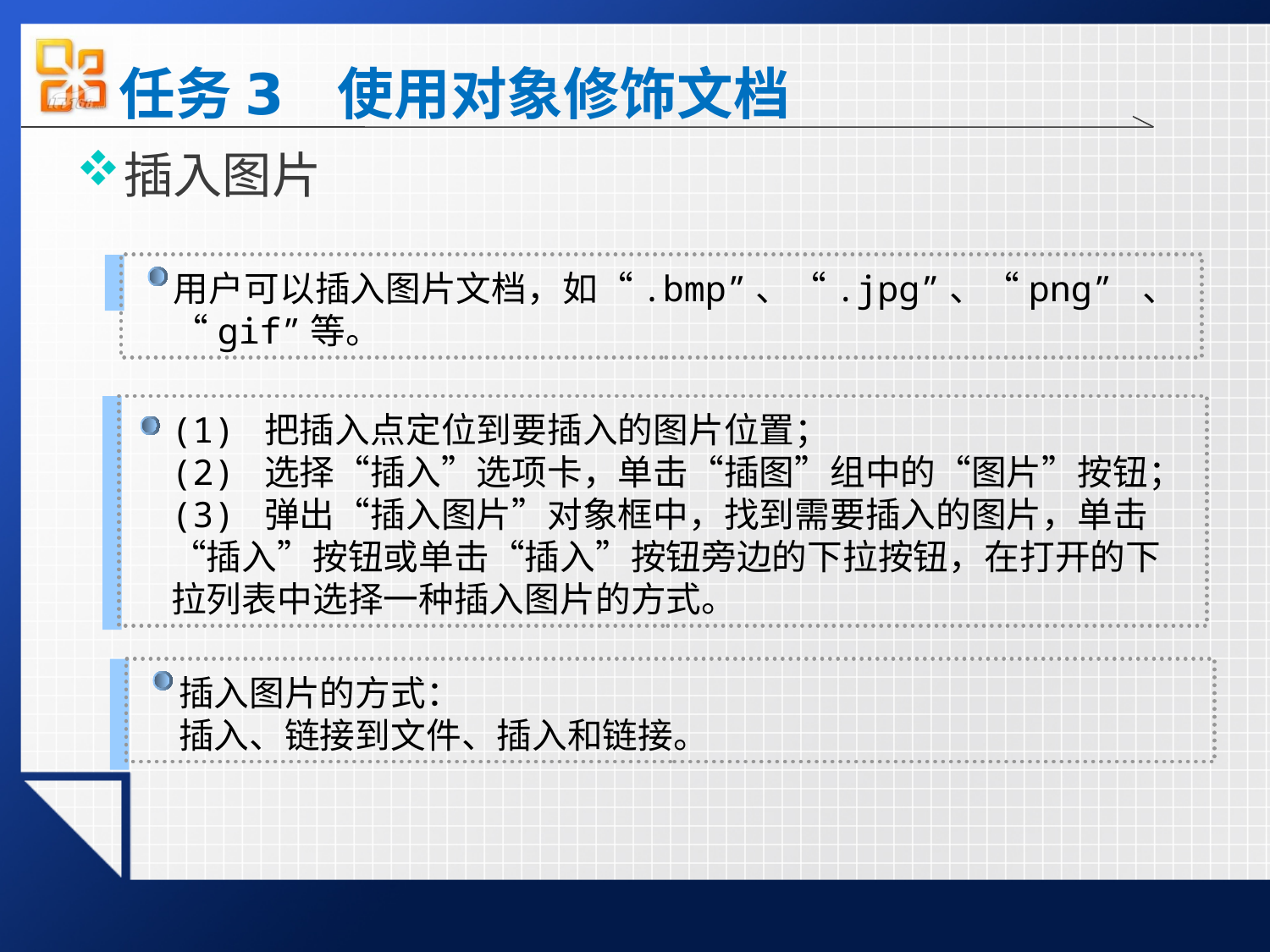

# 任务3  使用对象修饰文档
插入图片
用户可以插入图片文档，如“.bmp”、“.jpg”、“png” 、“gif”等。

(1) 把插入点定位到要插入的图片位置；
(2) 选择“插入”选项卡，单击“插图”组中的“图片”按钮；
(3) 弹出“插入图片”对象框中，找到需要插入的图片，单击“插入”按钮或单击“插入”按钮旁边的下拉按钮，在打开的下拉列表中选择一种插入图片的方式。

插入图片的方式：
插入、链接到文件、插入和链接。